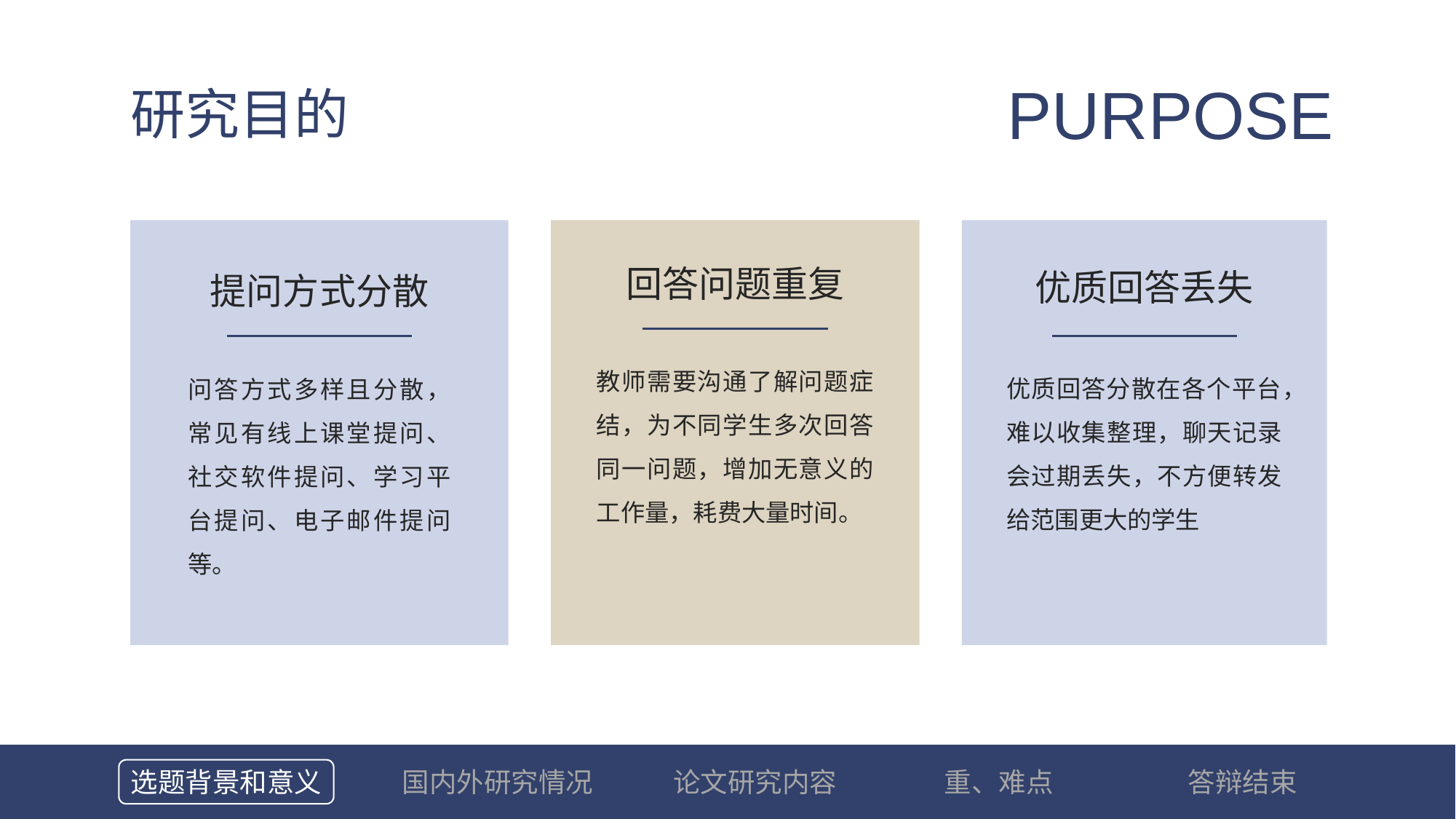

PURPOSE
研究目的

回答问题重复
优质回答丢失
提问方式分散
教师需要沟通了解问题症结，为不同学生多次回答同一问题，增加无意义的工作量，耗费大量时间。
优质回答分散在各个平台，难以收集整理，聊天记录会过期丢失，不方便转发给范围更大的学生
问答方式多样且分散，常见有线上课堂提问、社交软件提问、学习平台提问、电子邮件提问等。

选题背景和意义

国内外研究情况
论文研究内容
重、难点
答辩结束